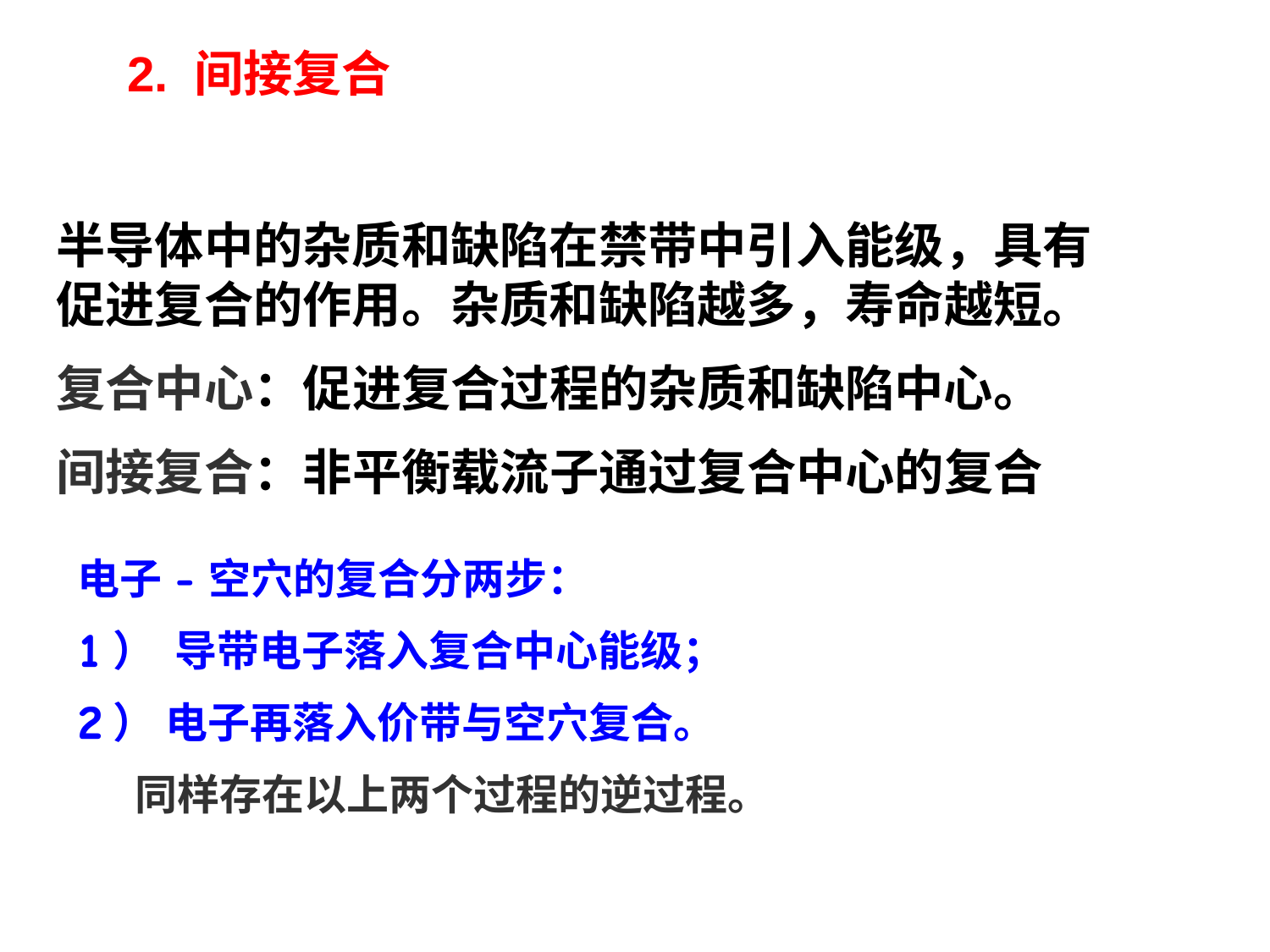

2. 间接复合
半导体中的杂质和缺陷在禁带中引入能级，具有促进复合的作用。杂质和缺陷越多，寿命越短。
复合中心：促进复合过程的杂质和缺陷中心。
间接复合：非平衡载流子通过复合中心的复合
电子-空穴的复合分两步：
1）  导带电子落入复合中心能级；
2） 电子再落入价带与空穴复合。
     同样存在以上两个过程的逆过程。